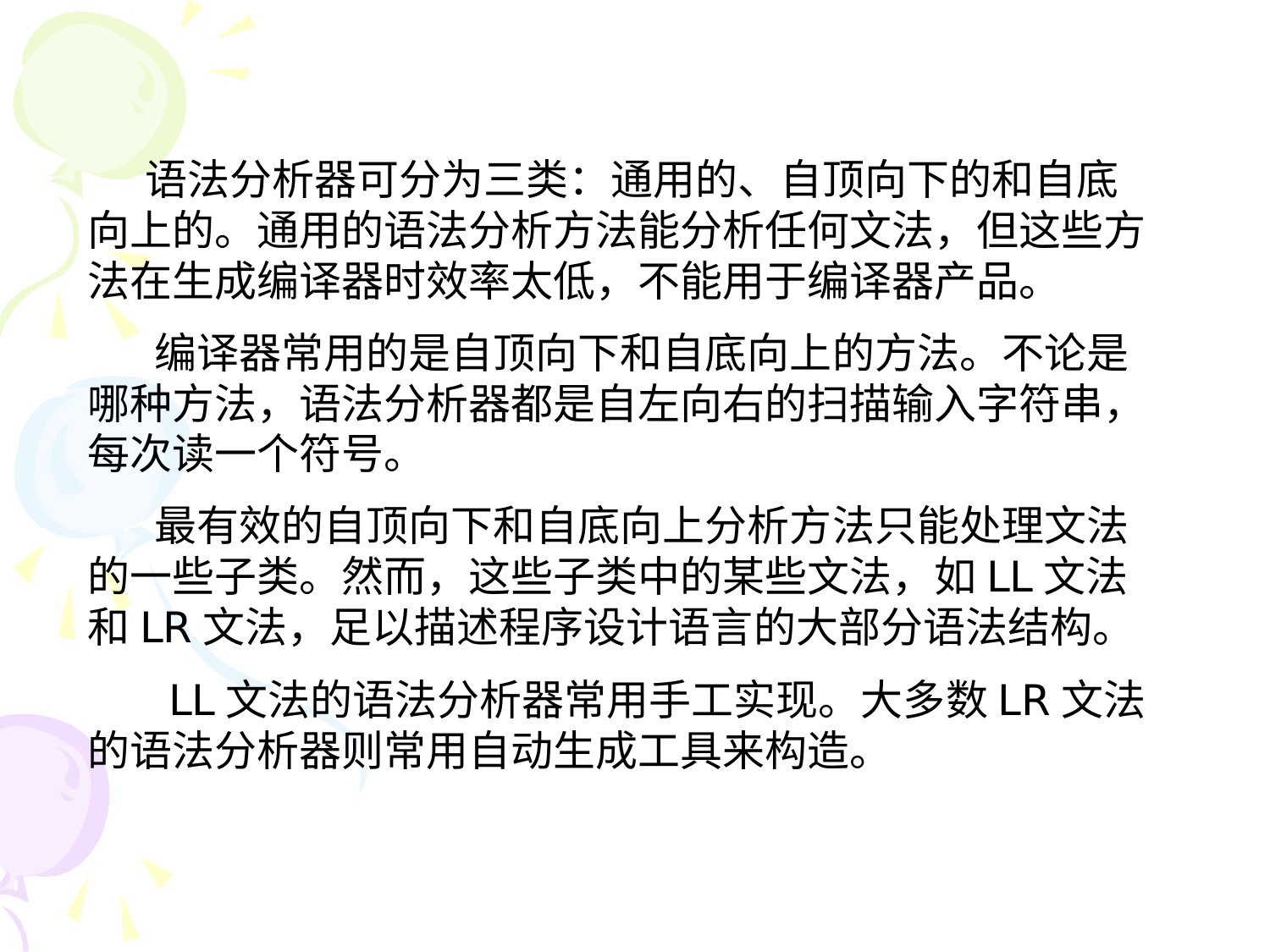

语法分析器可分为三类：通用的、自顶向下的和自底向上的。通用的语法分析方法能分析任何文法，但这些方法在生成编译器时效率太低，不能用于编译器产品。
      编译器常用的是自顶向下和自底向上的方法。不论是哪种方法，语法分析器都是自左向右的扫描输入字符串，每次读一个符号。
      最有效的自顶向下和自底向上分析方法只能处理文法的一些子类。然而，这些子类中的某些文法，如LL文法和LR文法，足以描述程序设计语言的大部分语法结构。
      LL文法的语法分析器常用手工实现。大多数LR文法的语法分析器则常用自动生成工具来构造。
3